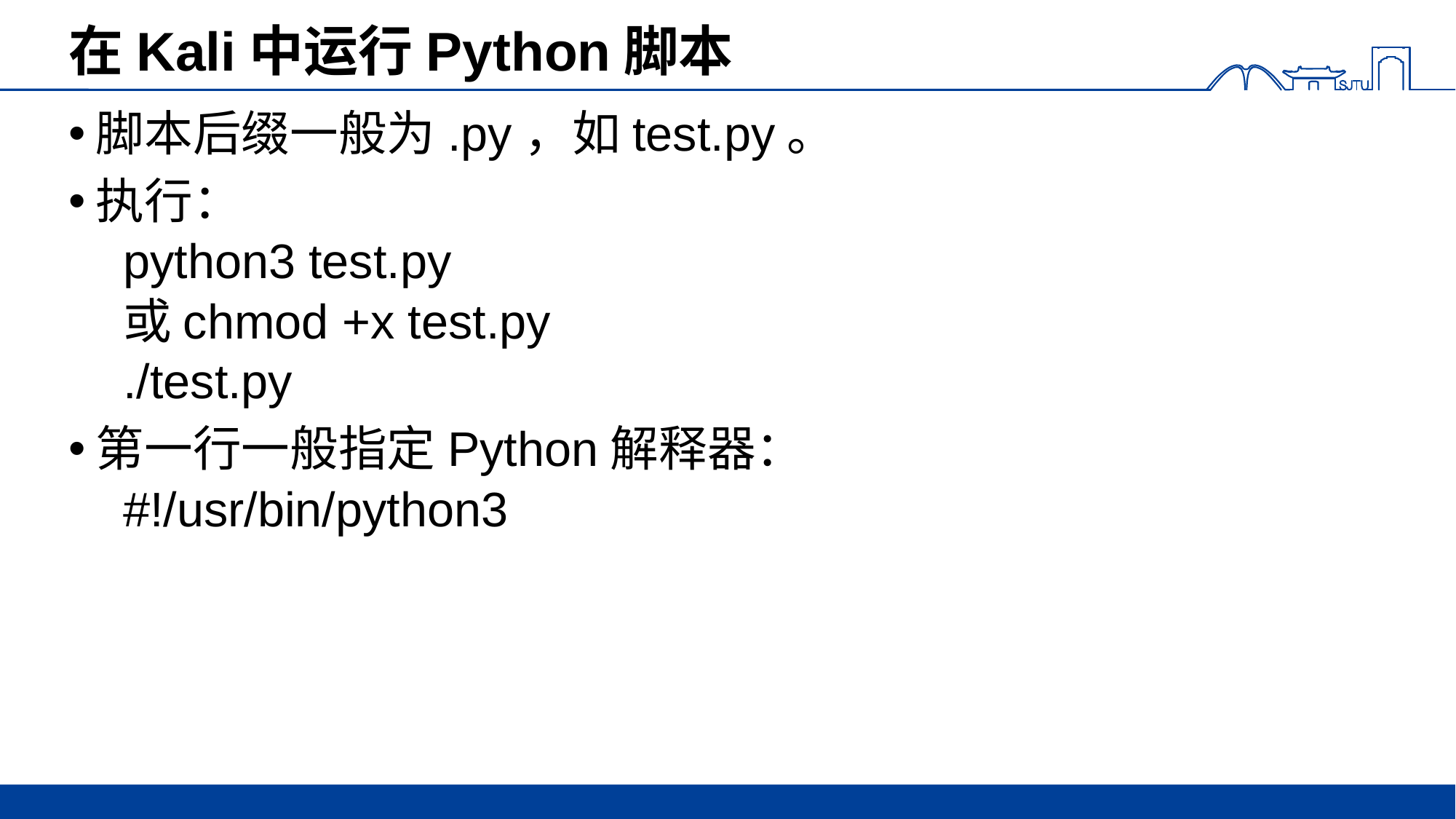

# 在Kali中运行Python脚本
脚本后缀一般为.py，如test.py。
执行：
python3 test.py
或chmod +x test.py
./test.py
第一行一般指定Python解释器：
#!/usr/bin/python3
3